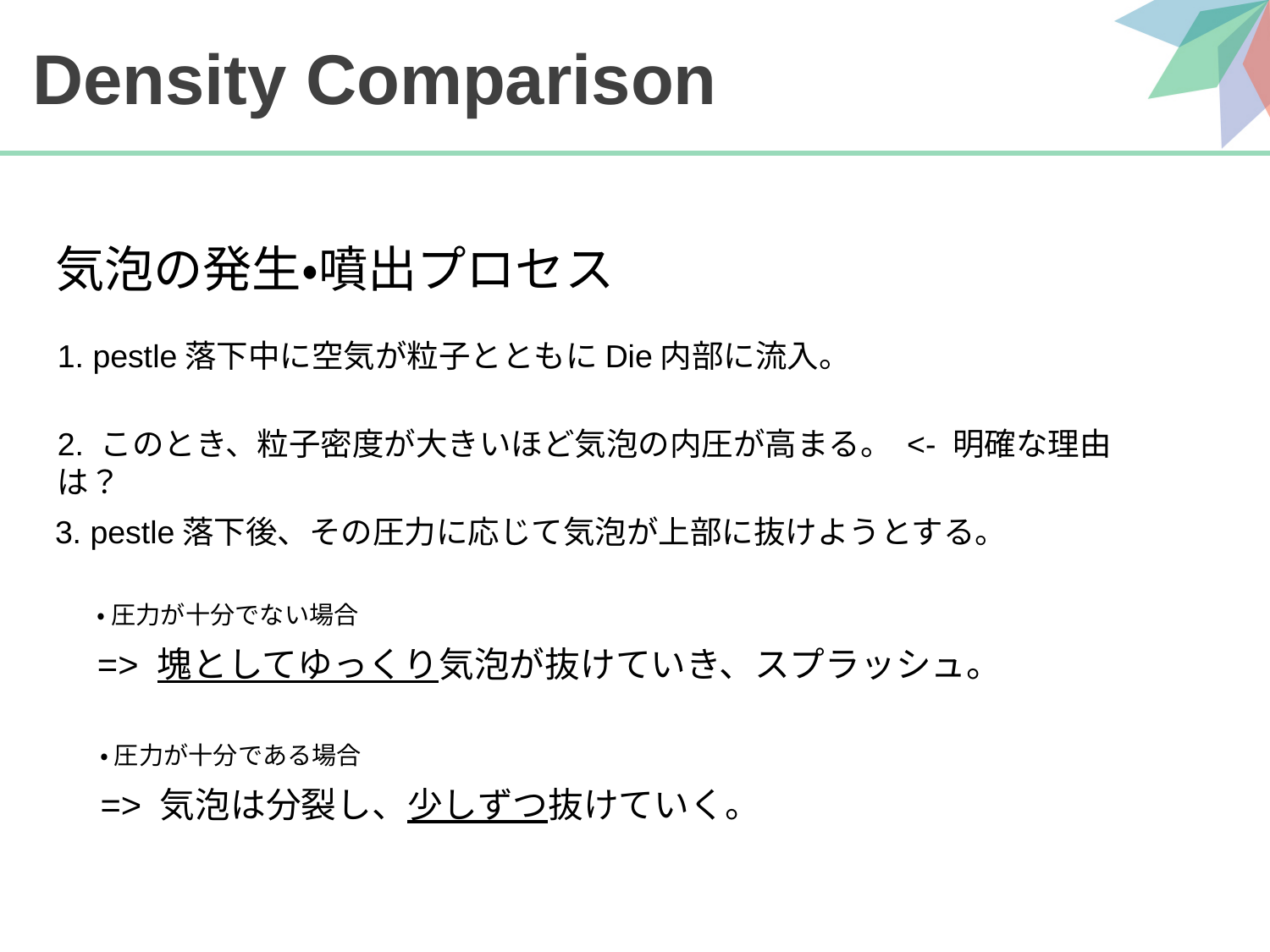

# Density Comparison

気泡の発生・噴出プロセス
1. pestle落下中に空気が粒子とともにDie内部に流入。
2. このとき、粒子密度が大きいほど気泡の内圧が高まる。 <- 明確な理由は？
3. pestle落下後、その圧力に応じて気泡が上部に抜けようとする。
・ 圧力が十分でない場合
=> 塊としてゆっくり気泡が抜けていき、スプラッシュ。
・ 圧力が十分である場合
=> 気泡は分裂し、少しずつ抜けていく。